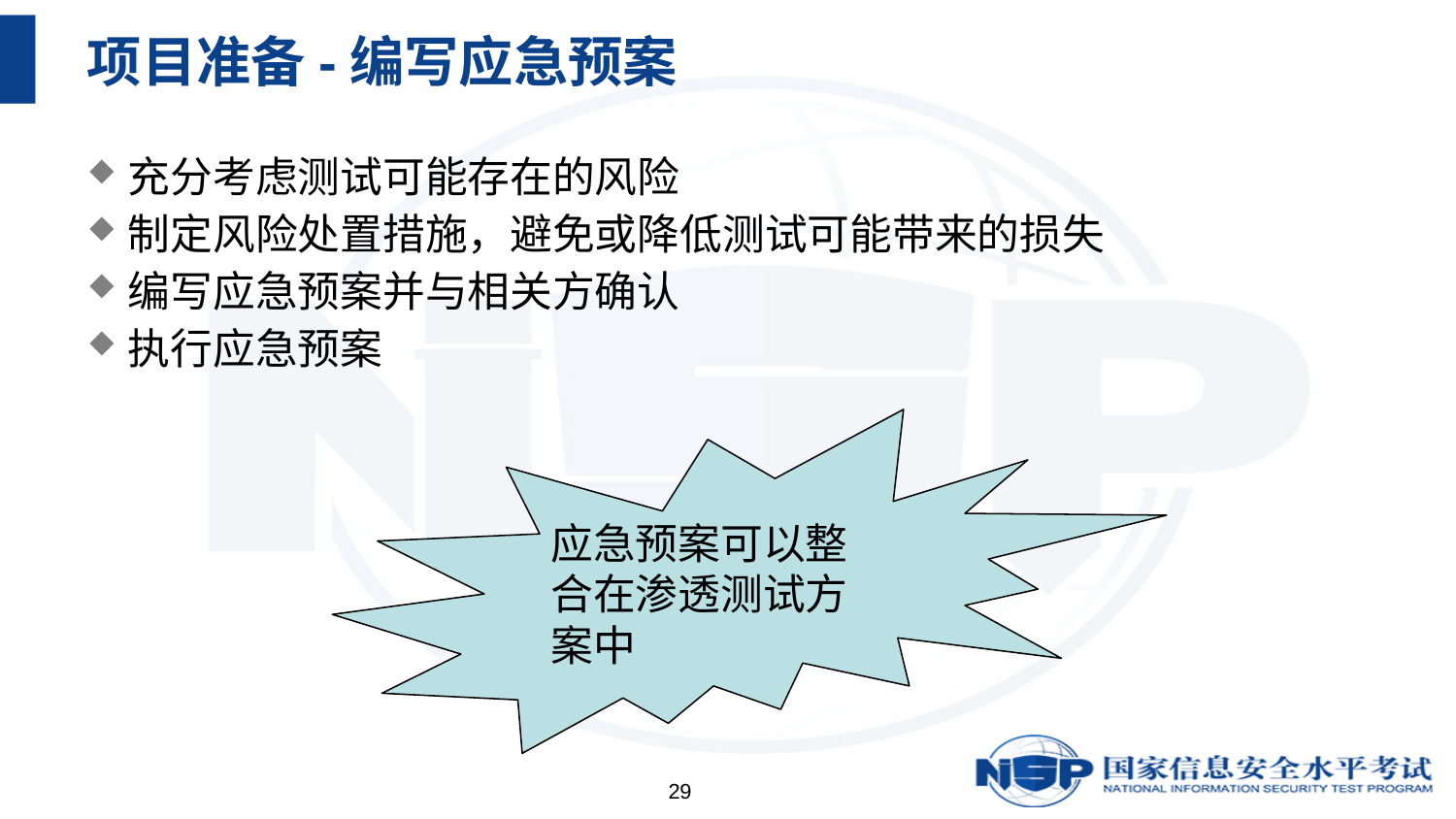

# 项目准备-编写应急预案
充分考虑测试可能存在的风险
制定风险处置措施，避免或降低测试可能带来的损失
编写应急预案并与相关方确认
执行应急预案
应急预案可以整合在渗透测试方案中